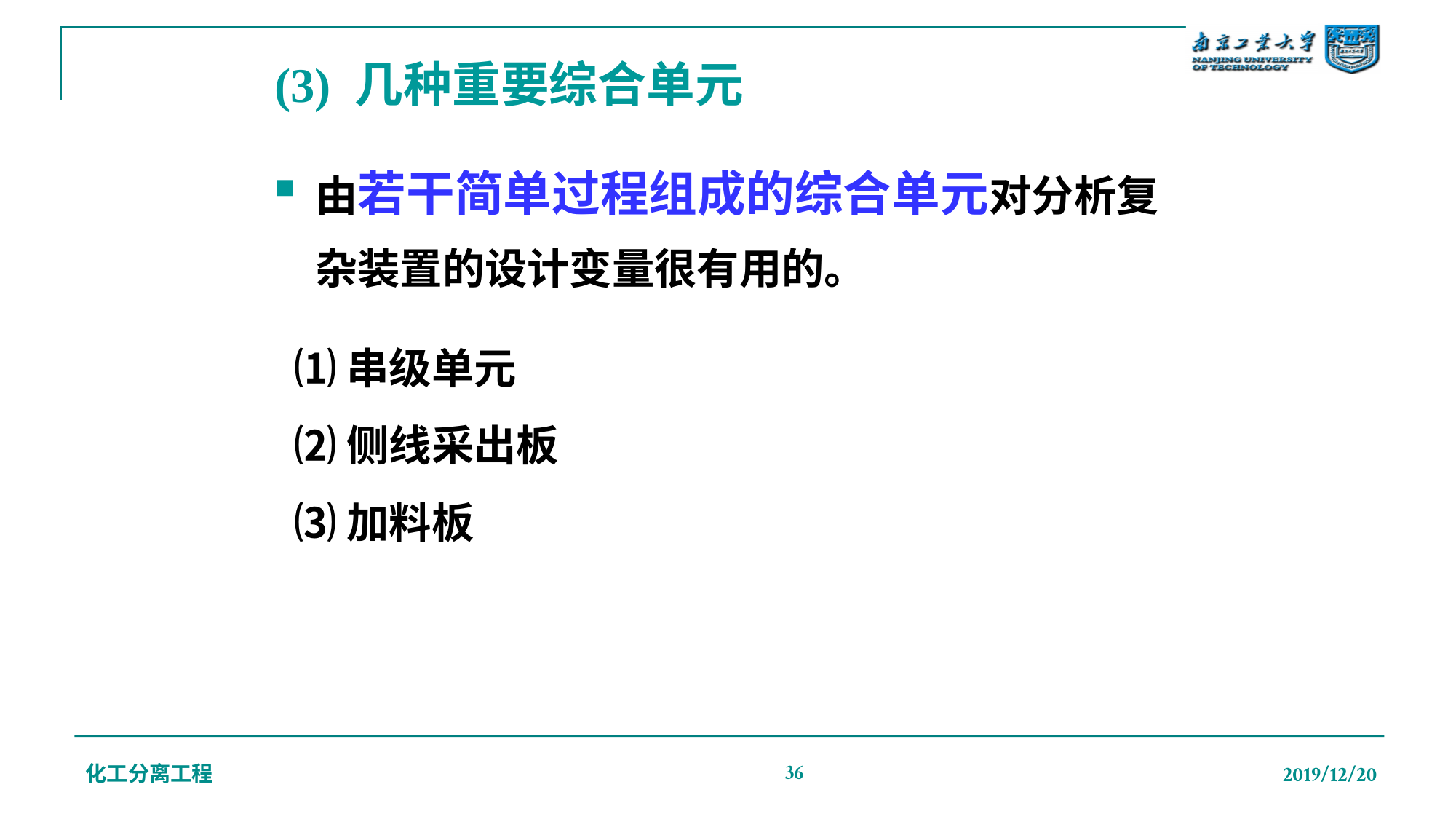

# (3) 几种重要综合单元
由若干简单过程组成的综合单元对分析复杂装置的设计变量很有用的。
⑴串级单元
⑵侧线采出板
⑶加料板
化工分离工程
36
2019/12/20